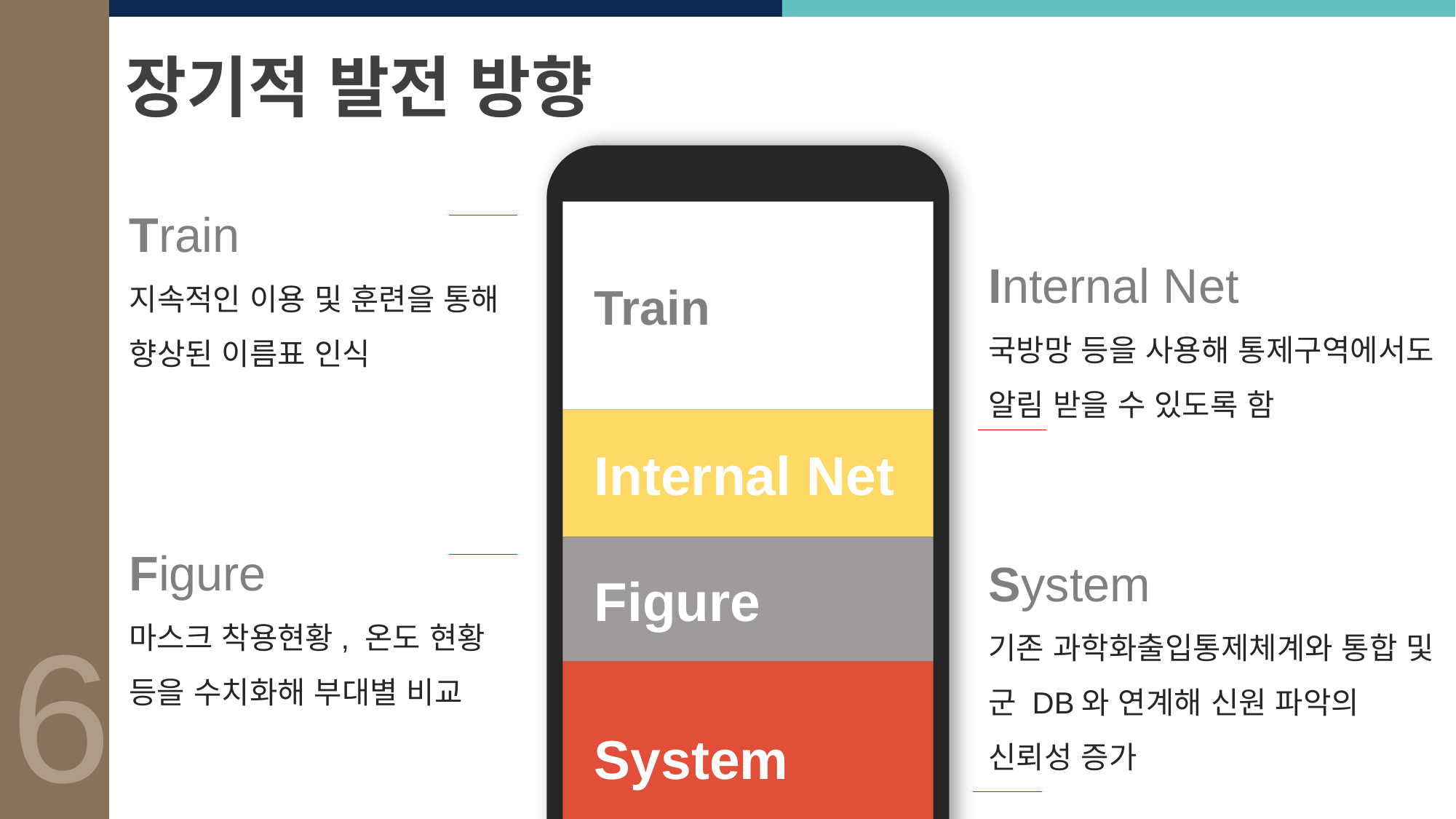

장기적 발전 방향

6

Train
지속적인 이용 및 훈련을 통해 향상된 이름표 인식
Train
Internal Net
국방망 등을 사용해 통제구역에서도 알림 받을 수 있도록 함
Internal Net
Figure
마스크 착용현황, 온도 현황 등을 수치화해 부대별 비교
Figure
System
기존 과학화출입통제체계와 통합 및 군 DB와 연계해 신원 파악의 신뢰성 증가
System